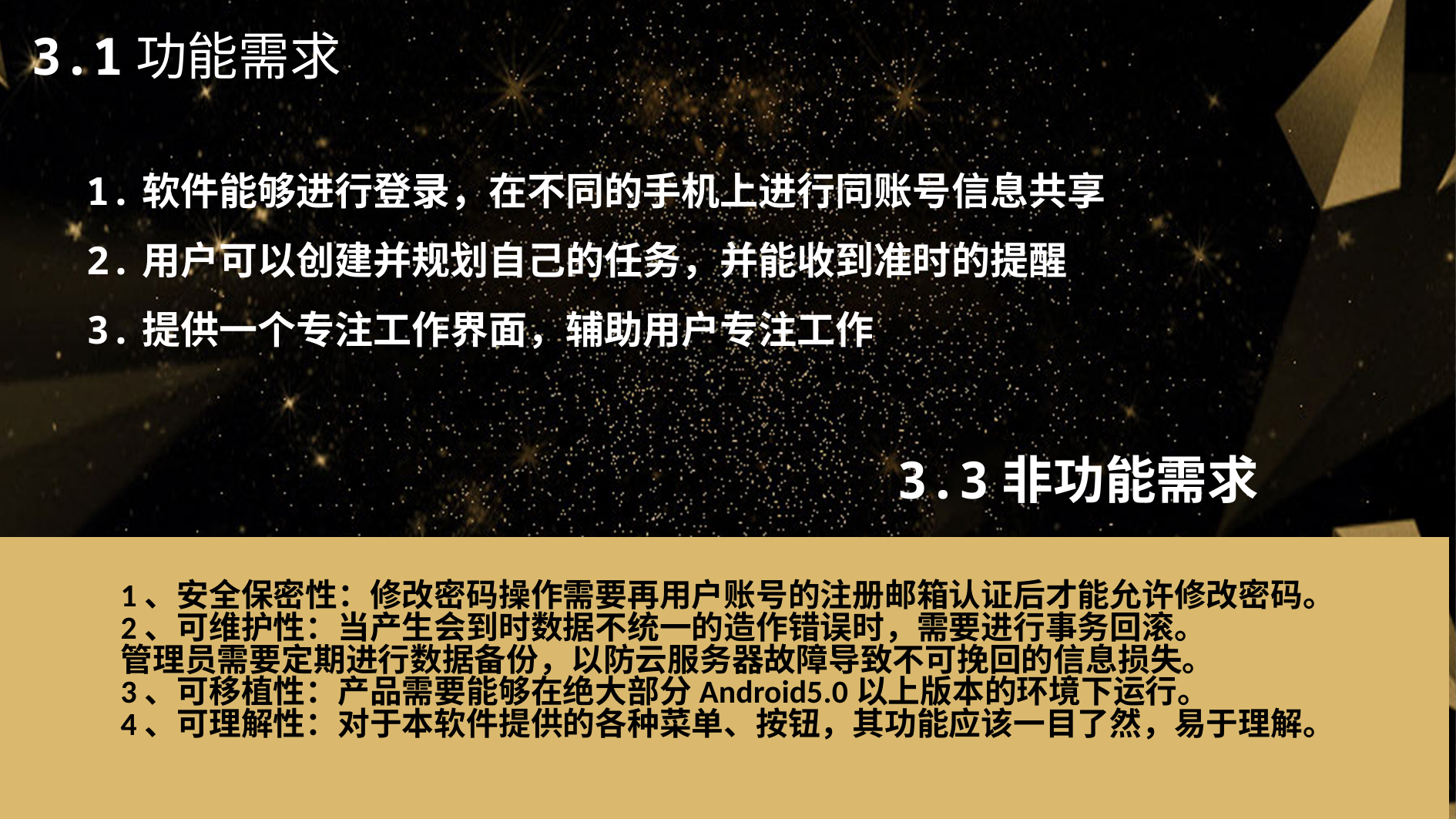

3.1功能需求
1.软件能够进行登录，在不同的手机上进行同账号信息共享
2.用户可以创建并规划自己的任务，并能收到准时的提醒
3.提供一个专注工作界面，辅助用户专注工作
3.3非功能需求

1、安全保密性：修改密码操作需要再用户账号的注册邮箱认证后才能允许修改密码。
2、可维护性：当产生会到时数据不统一的造作错误时，需要进行事务回滚。
管理员需要定期进行数据备份，以防云服务器故障导致不可挽回的信息损失。
3、可移植性：产品需要能够在绝大部分Android5.0以上版本的环境下运行。
4、可理解性：对于本软件提供的各种菜单、按钮，其功能应该一目了然，易于理解。